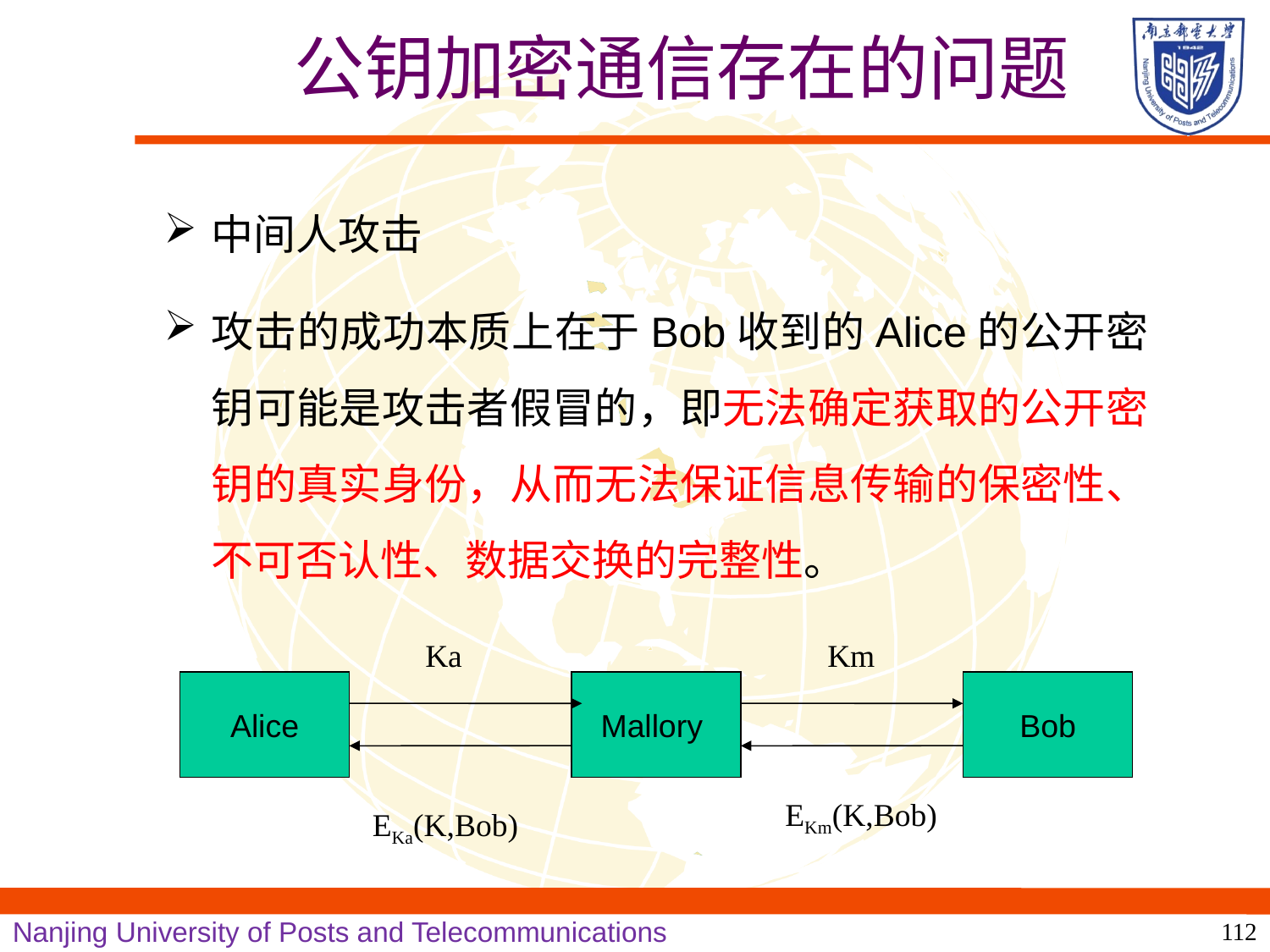

# 公钥加密通信存在的问题

中间人攻击
攻击的成功本质上在于Bob收到的Alice的公开密钥可能是攻击者假冒的，即无法确定获取的公开密钥的真实身份，从而无法保证信息传输的保密性、不可否认性、数据交换的完整性。

Ka
Km
Alice
Mallory
Bob

EKm(K,Bob)
EKa(K,Bob)
112